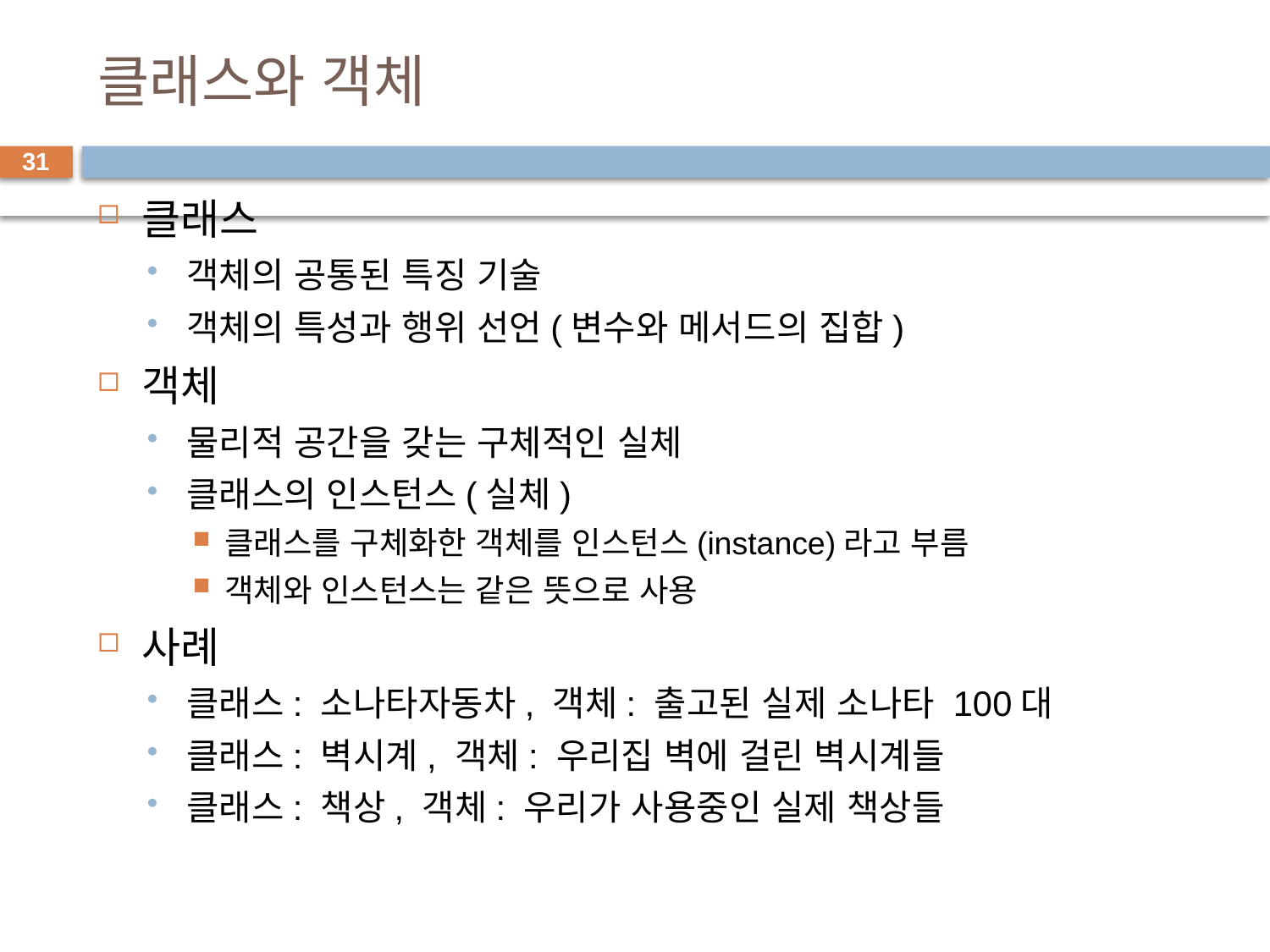

# 클래스와 객체
31
클래스
객체의 공통된 특징 기술
객체의 특성과 행위 선언(변수와 메서드의 집합)
객체
물리적 공간을 갖는 구체적인 실체
클래스의 인스턴스(실체)
클래스를 구체화한 객체를 인스턴스(instance)라고 부름
객체와 인스턴스는 같은 뜻으로 사용
사례
클래스: 소나타자동차, 객체: 출고된 실제 소나타 100대
클래스: 벽시계, 객체: 우리집 벽에 걸린 벽시계들
클래스: 책상, 객체: 우리가 사용중인 실제 책상들